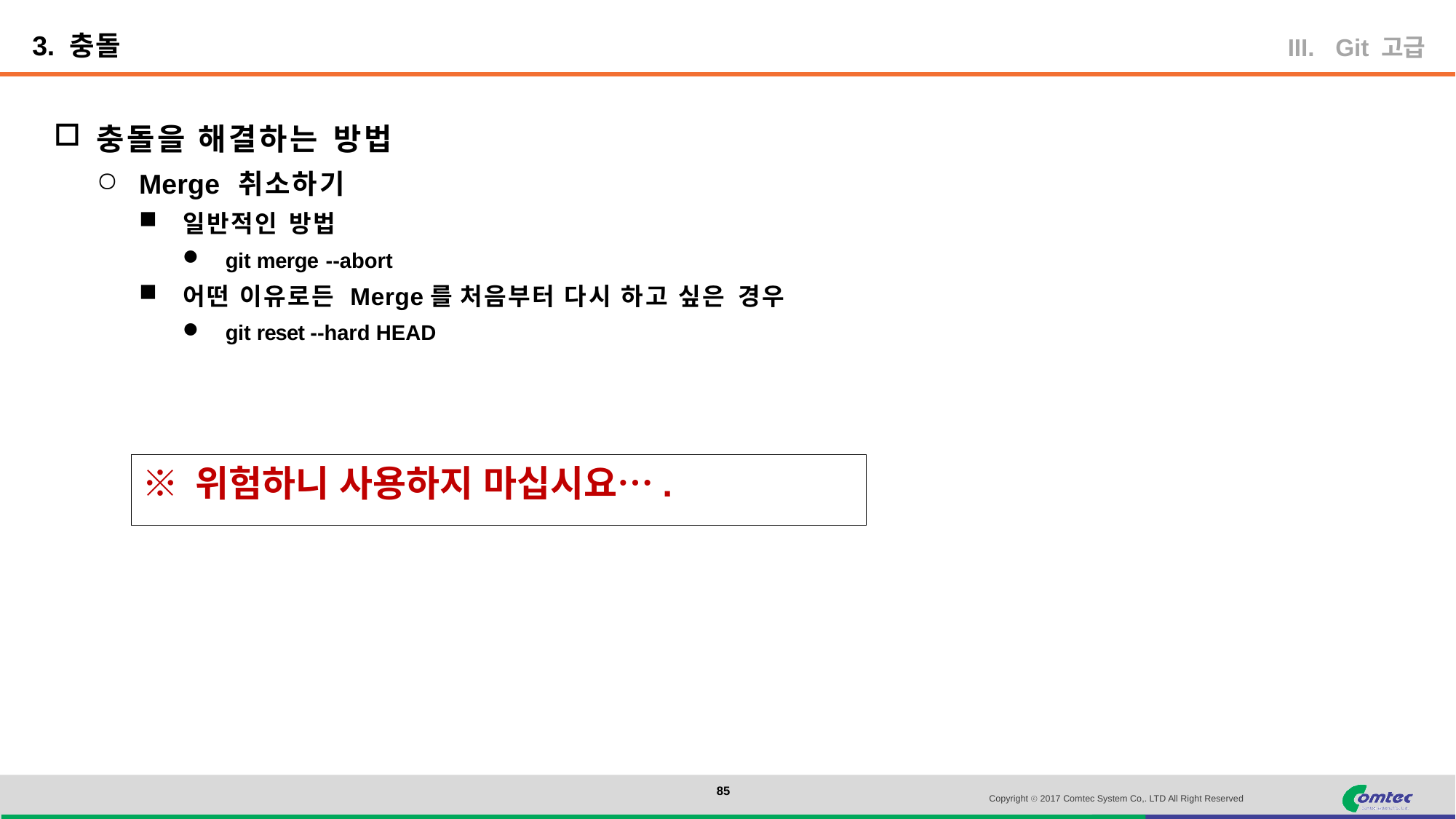

3. 충돌
Git 고급
충돌을 해결하는 방법
Merge 취소하기
일반적인 방법
git merge --abort
어떤 이유로든 Merge를 처음부터 다시 하고 싶은 경우
git reset --hard HEAD
※ 위험하니 사용하지 마십시요….